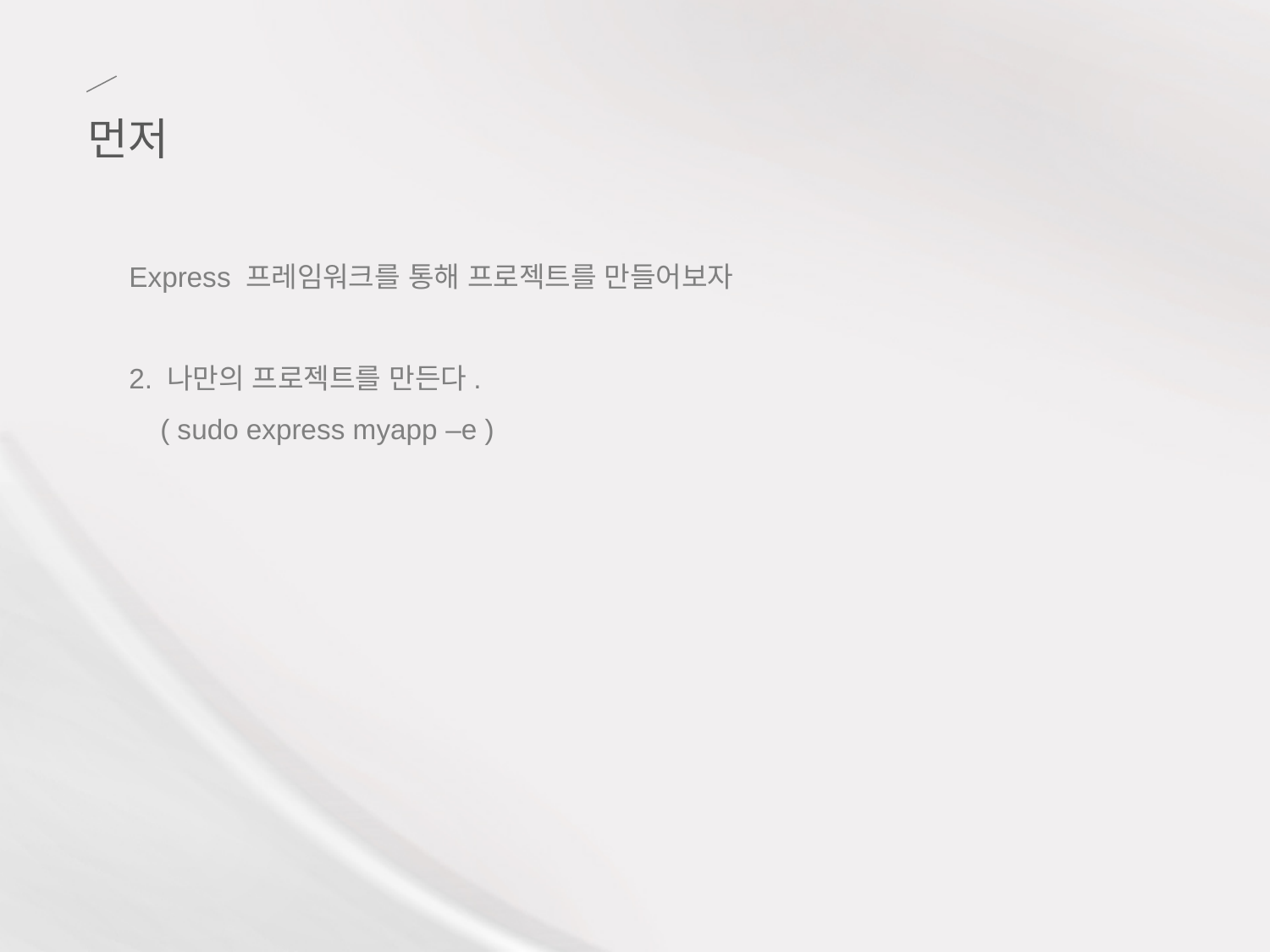

먼저
Express 프레임워크를 통해 프로젝트를 만들어보자

2. 나만의 프로젝트를 만든다.
    ( sudo express myapp –e )